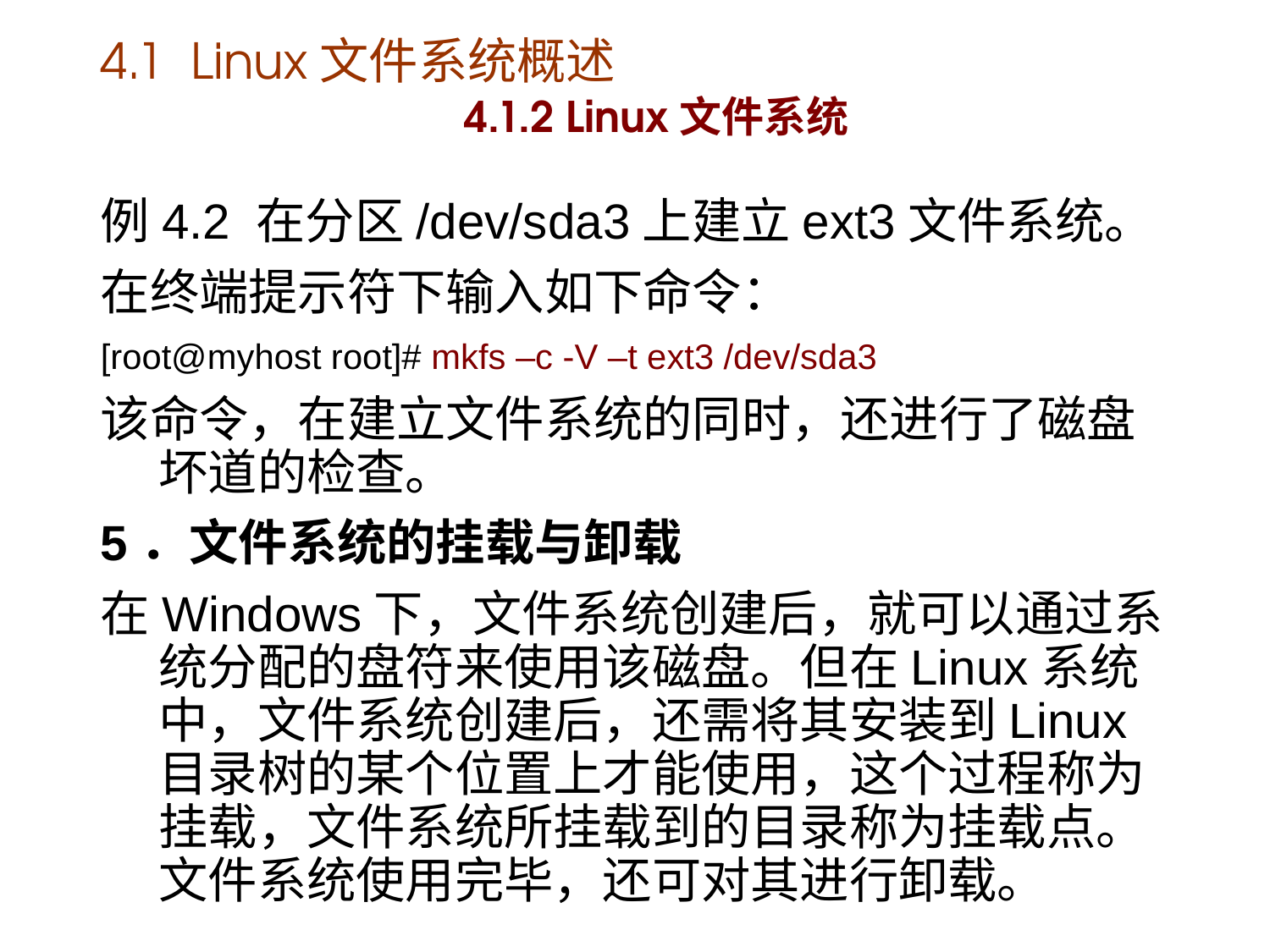

# 4.1  Linux文件系统概述 4.1.2 Linux文件系统
例4.2 在分区/dev/sda3上建立ext3文件系统。
在终端提示符下输入如下命令：
[root@myhost root]# mkfs –c -V –t ext3 /dev/sda3
该命令，在建立文件系统的同时，还进行了磁盘坏道的检查。
5．文件系统的挂载与卸载
在Windows下，文件系统创建后，就可以通过系统分配的盘符来使用该磁盘。但在Linux系统中，文件系统创建后，还需将其安装到Linux目录树的某个位置上才能使用，这个过程称为挂载，文件系统所挂载到的目录称为挂载点。文件系统使用完毕，还可对其进行卸载。